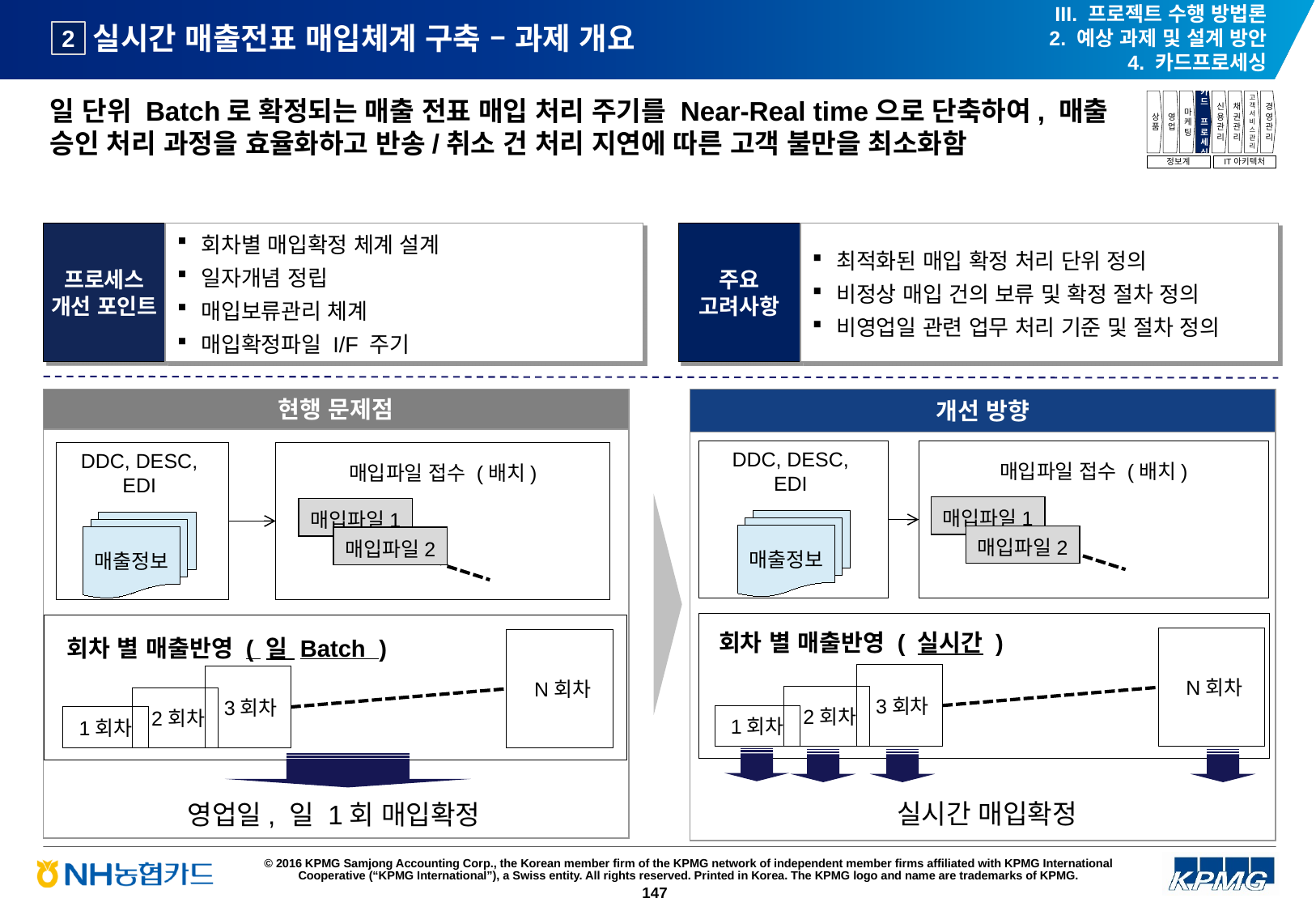

III. 프로젝트 수행 방법론
2. 예상 과제 및 설계 방안
4. 카드프로세싱
# 실시간 매출전표 매입체계 구축 – 과제 개요
2
일 단위 Batch로 확정되는 매출 전표 매입 처리 주기를 Near-Real time으로 단축하여, 매출 승인 처리 과정을 효율화하고 반송/취소 건 처리 지연에 따른 고객 불만을 최소화함
상품
영업
마케팅
카드
프로세싱
신용관리
채권관리
고객서비스관리
경영관리
정보계
IT아키텍처
프로세스 개선 포인트
회차별 매입확정 체계 설계
일자개념 정립
매입보류관리 체계
매입확정파일 I/F 주기
주요 고려사항
최적화된 매입 확정 처리 단위 정의
비정상 매입 건의 보류 및 확정 절차 정의
비영업일 관련 업무 처리 기준 및 절차 정의
개선 방향
현행 문제점

DDC, DESC,
EDI

매입파일 접수 (배치)

DDC, DESC,
EDI

매입파일 접수 (배치)

``
매입파일1
매입파일1
매출정보
매출정보
매입파일2
매입파일2

회차 별 매출반영 ( 실시간 )
 N회차
 3회차
 2회차
1회차

회차 별 매출반영 ( 일 Batch  )
 N회차

 3회차
 2회차
1회차
실시간 매입확정
영업일, 일 1회 매입확정